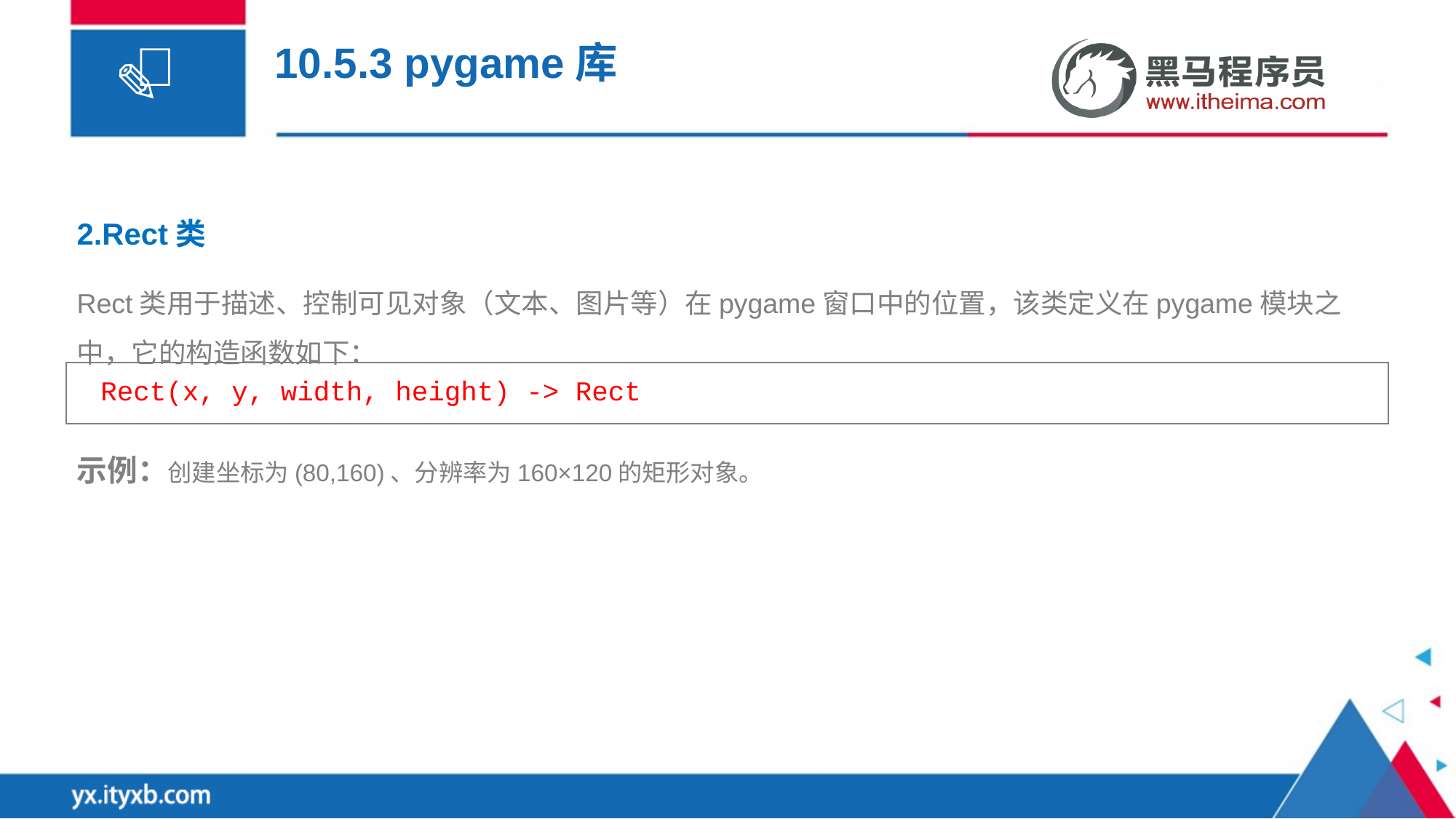

# 10.5.3 pygame库
2.Rect类
Rect类用于描述、控制可见对象（文本、图片等）在pygame窗口中的位置，该类定义在pygame模块之中，它的构造函数如下：

Rect(x, y, width, height) -> Rect
示例：创建坐标为(80,160)、分辨率为160×120的矩形对象。